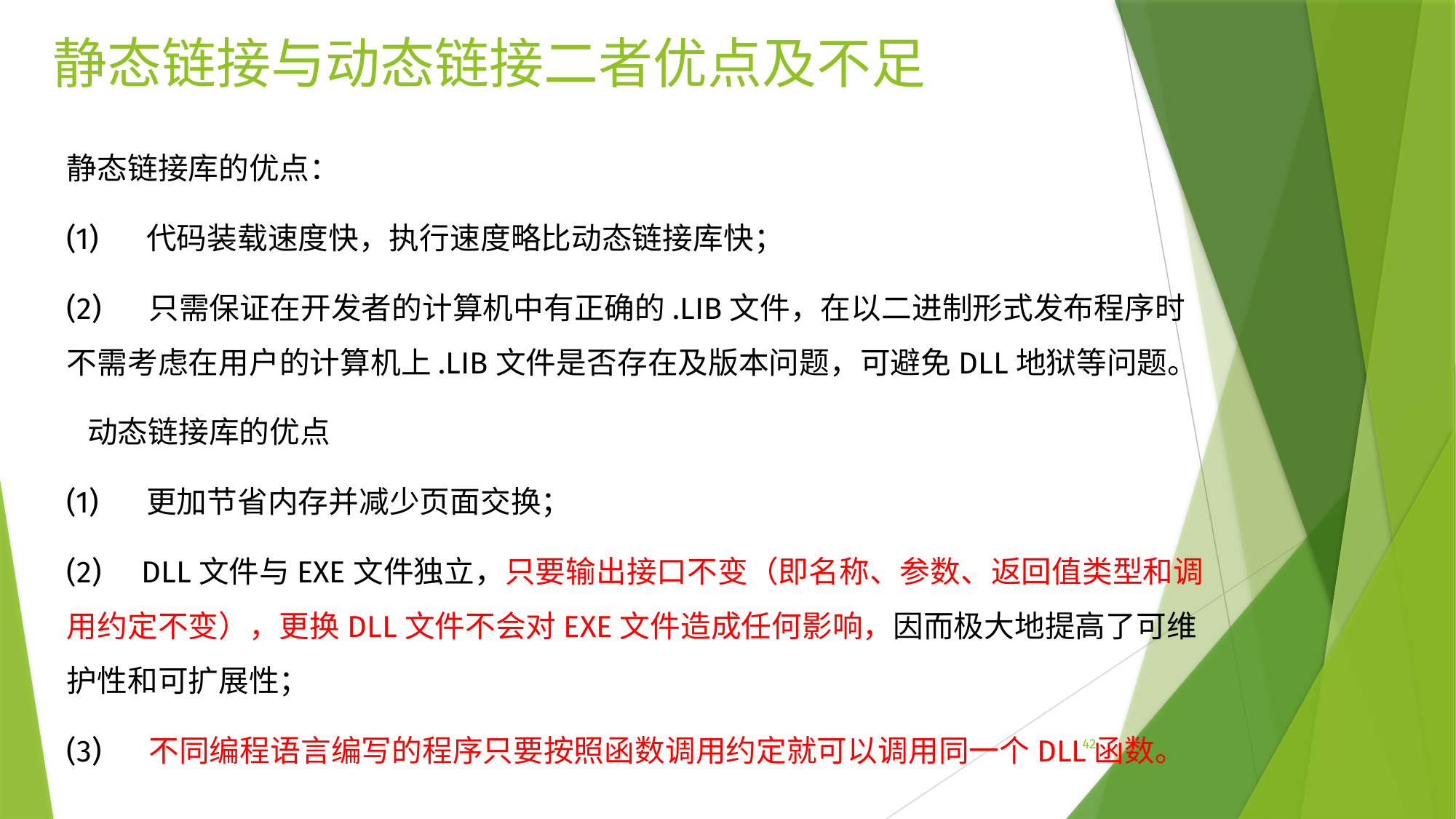

# 静态链接与动态链接二者优点及不足
静态链接库的优点：
(1)     代码装载速度快，执行速度略比动态链接库快；
(2)     只需保证在开发者的计算机中有正确的.LIB文件，在以二进制形式发布程序时不需考虑在用户的计算机上.LIB文件是否存在及版本问题，可避免DLL地狱等问题。
  动态链接库的优点
(1)     更加节省内存并减少页面交换；
(2)     DLL文件与EXE文件独立，只要输出接口不变（即名称、参数、返回值类型和调用约定不变），更换DLL文件不会对EXE文件造成任何影响，因而极大地提高了可维护性和可扩展性；
(3)     不同编程语言编写的程序只要按照函数调用约定就可以调用同一个DLL函数。
42